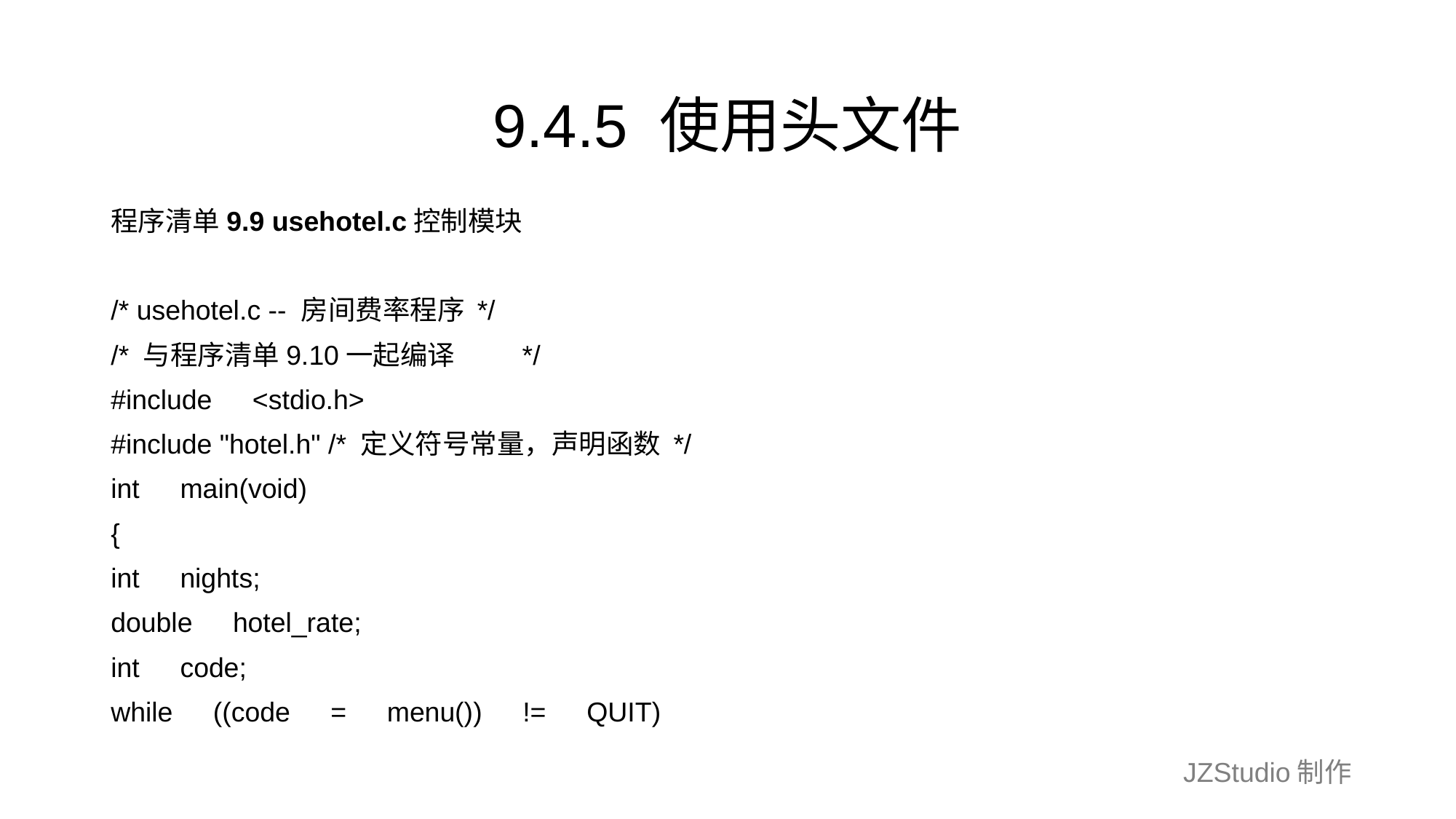

# 9.4.5 使用头文件
程序清单9.9 usehotel.c控制模块

/* usehotel.c -- 房间费率程序 */
/* 与程序清单9.10一起编译　　 */
#include　<stdio.h>
#include "hotel.h" /* 定义符号常量，声明函数 */
int　main(void)
{
int　nights;
double　hotel_rate;
int　code;
while　((code　=　menu())　!=　QUIT)